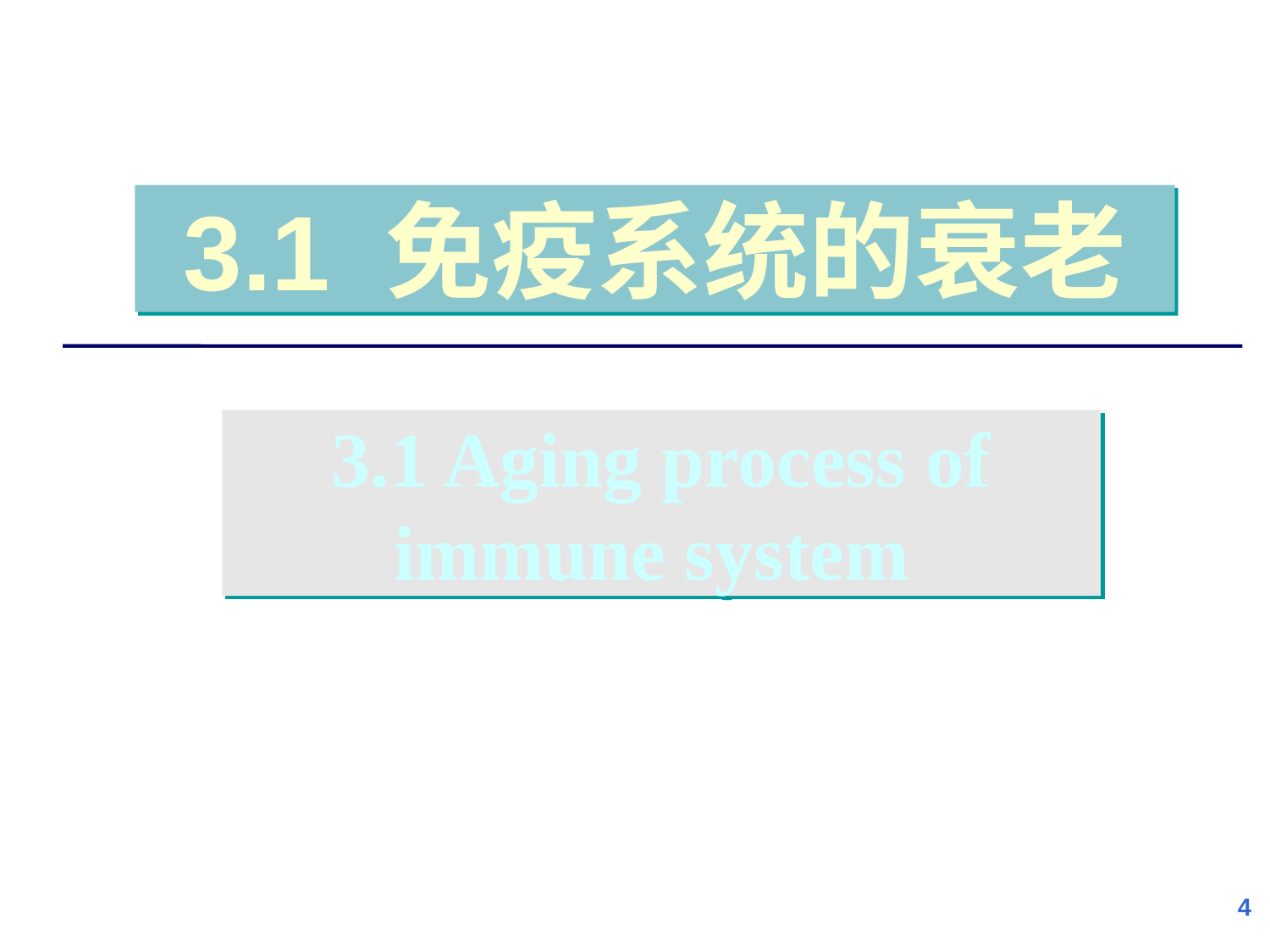

3.1 免疫系统的衰老

3.1 Aging process of immune system
4